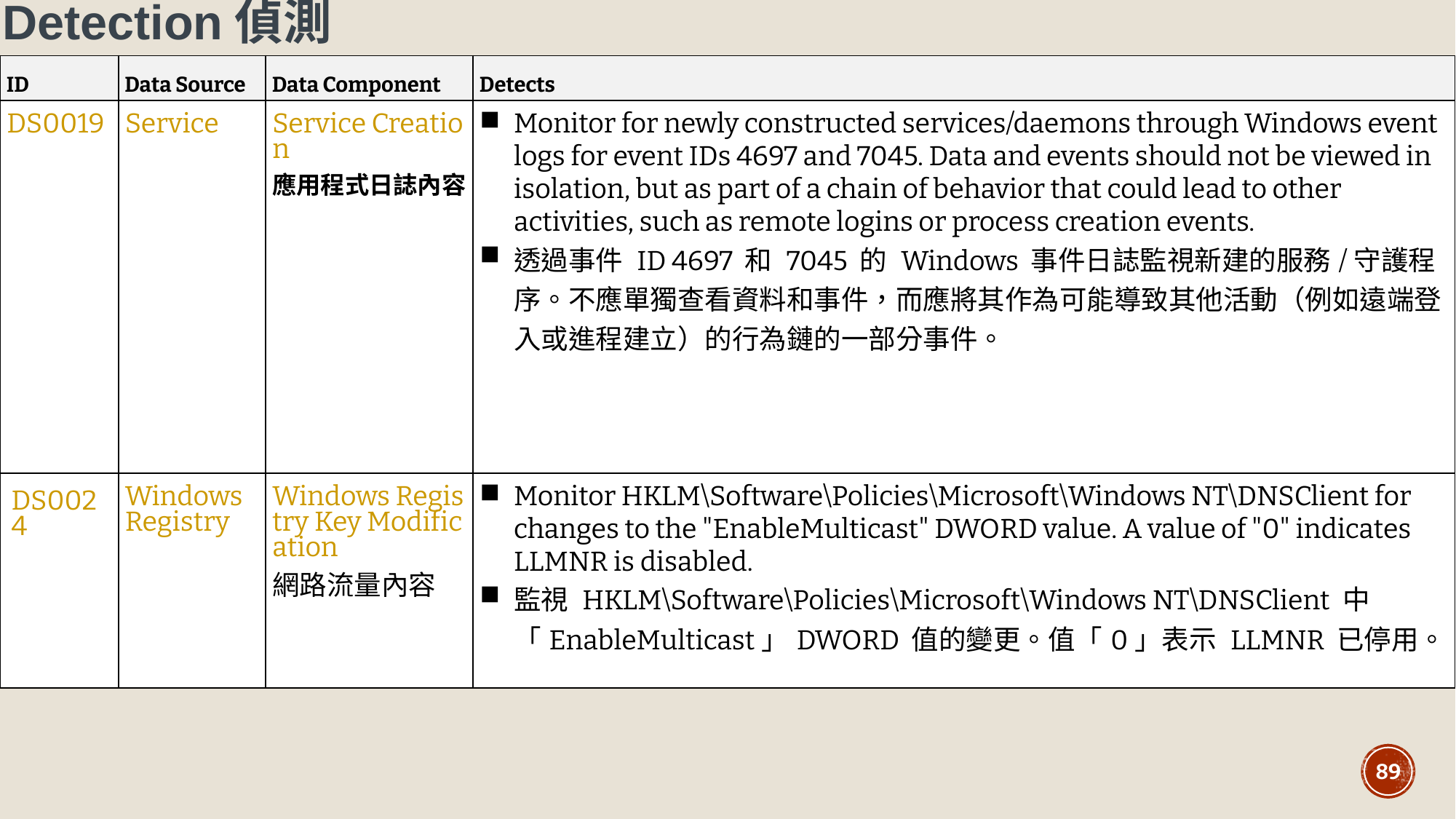

Detection偵測
| ID | Data Source | Data Component | Detects |
| --- | --- | --- | --- |
| DS0019 | Service | Service Creation 應用程式日誌內容 | Monitor for newly constructed services/daemons through Windows event logs for event IDs 4697 and 7045. Data and events should not be viewed in isolation, but as part of a chain of behavior that could lead to other activities, such as remote logins or process creation events. 透過事件 ID 4697 和 7045 的 Windows 事件日誌監視新建的服務/守護程序。不應單獨查看資料和事件，而應將其作為可能導致其他活動（例如遠端登入或進程建立）的行為鏈的一部分事件。 |
| DS0024 | Windows Registry | Windows Registry Key Modification 網路流量內容 | Monitor HKLM\Software\Policies\Microsoft\Windows NT\DNSClient for changes to the "EnableMulticast" DWORD value. A value of "0" indicates LLMNR is disabled. 監視 HKLM\Software\Policies\Microsoft\Windows NT\DNSClient 中「EnableMulticast」DWORD 值的變更。值「0」表示 LLMNR 已停用。 |
89